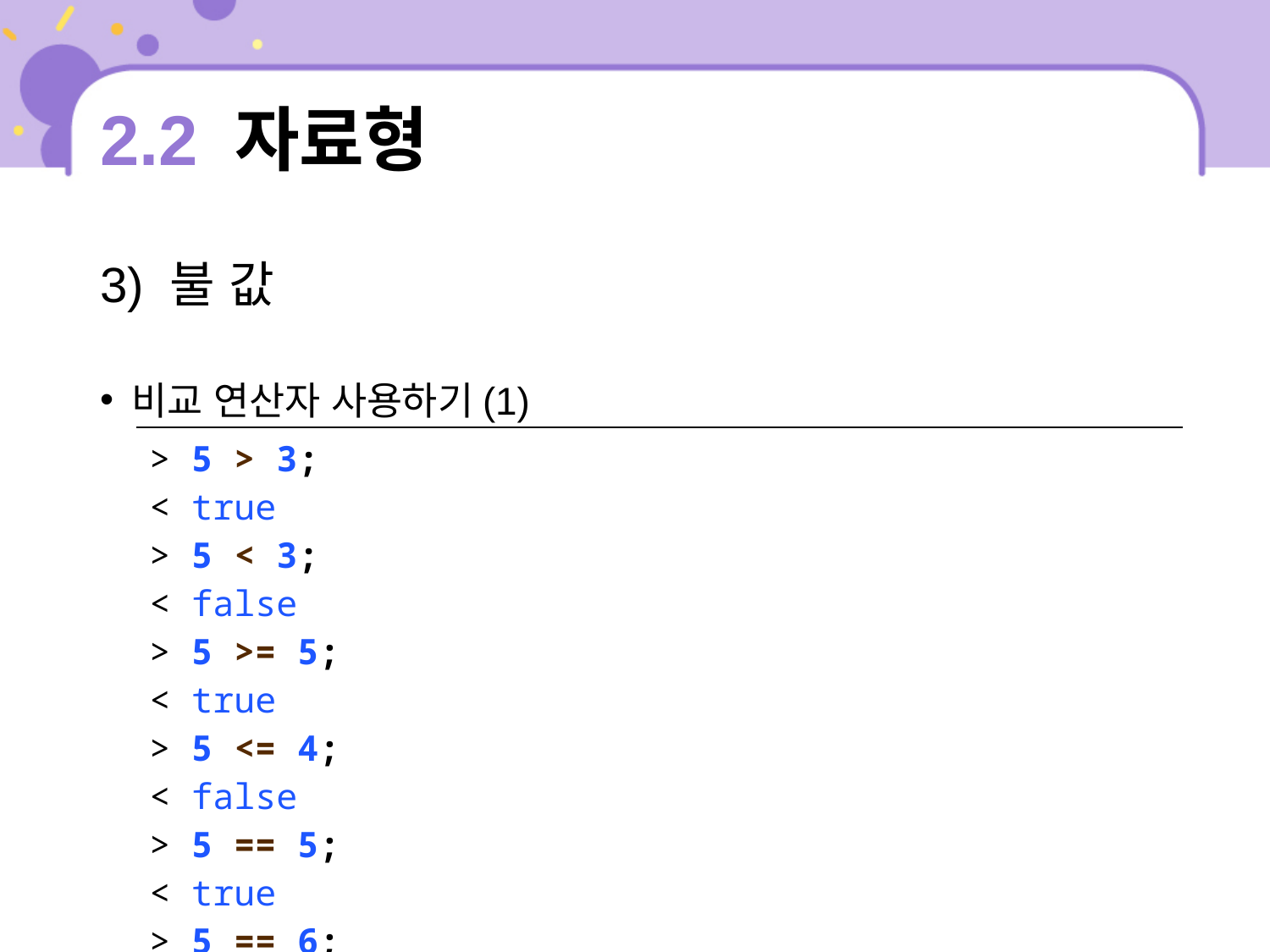

# 2.2 자료형
3) 불 값
비교 연산자 사용하기(1)
| > 5 > 3; < true > 5 < 3; < false > 5 >= 5; < true > 5 <= 4; < false > 5 == 5; < true > 5 == 6; < false |
| --- |